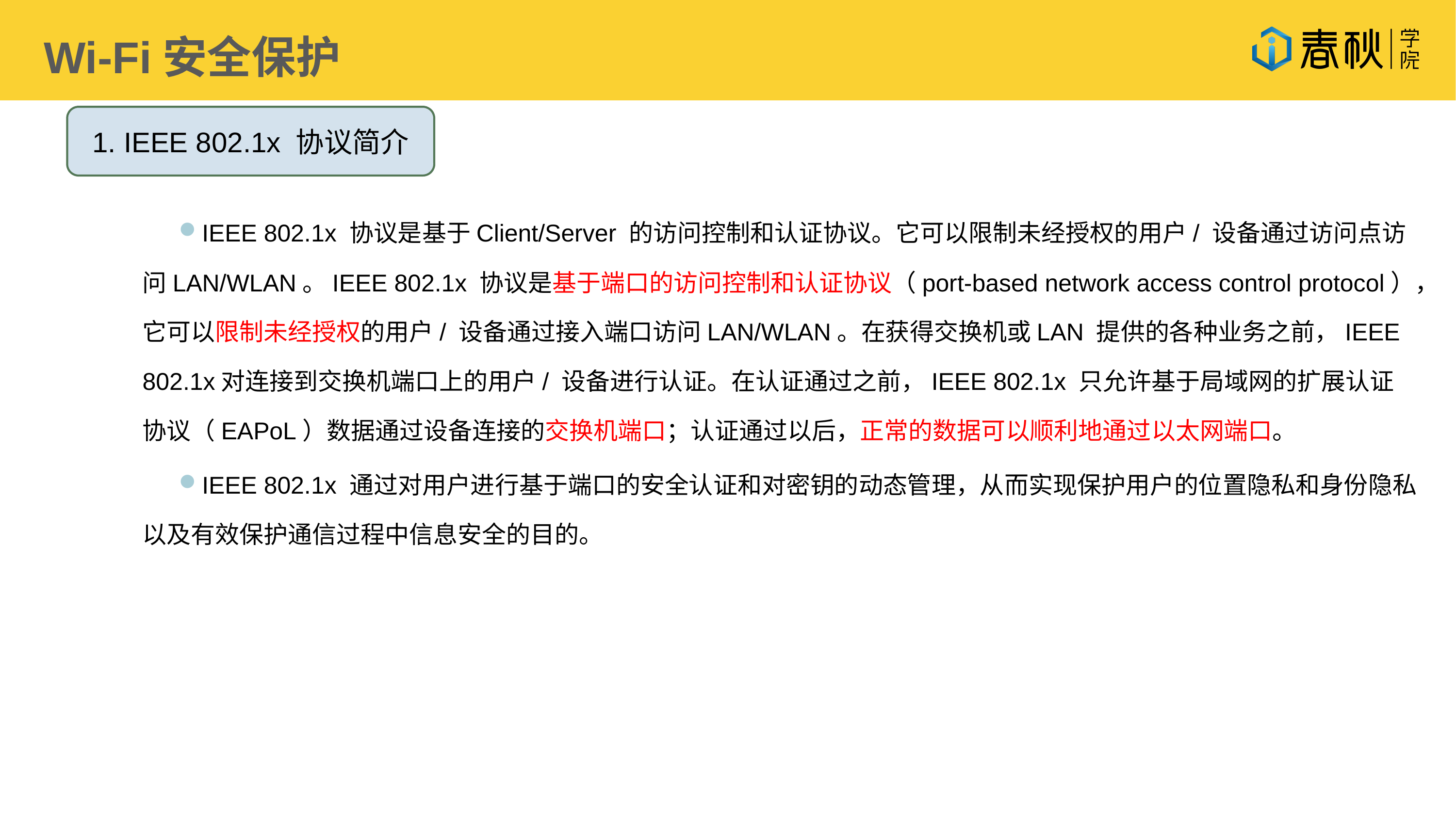

Wi-Fi安全保护
1. IEEE 802.1x 协议简介
IEEE 802.1x 协议是基于Client/Server 的访问控制和认证协议。它可以限制未经授权的用户/ 设备通过访问点访问LAN/WLAN。IEEE 802.1x 协议是基于端口的访问控制和认证协议（port-based network access control protocol），它可以限制未经授权的用户/ 设备通过接入端口访问LAN/WLAN。在获得交换机或LAN 提供的各种业务之前，IEEE 802.1x对连接到交换机端口上的用户/ 设备进行认证。在认证通过之前，IEEE 802.1x 只允许基于局域网的扩展认证协议（EAPoL）数据通过设备连接的交换机端口；认证通过以后，正常的数据可以顺利地通过以太网端口。
IEEE 802.1x 通过对用户进行基于端口的安全认证和对密钥的动态管理，从而实现保护用户的位置隐私和身份隐私以及有效保护通信过程中信息安全的目的。